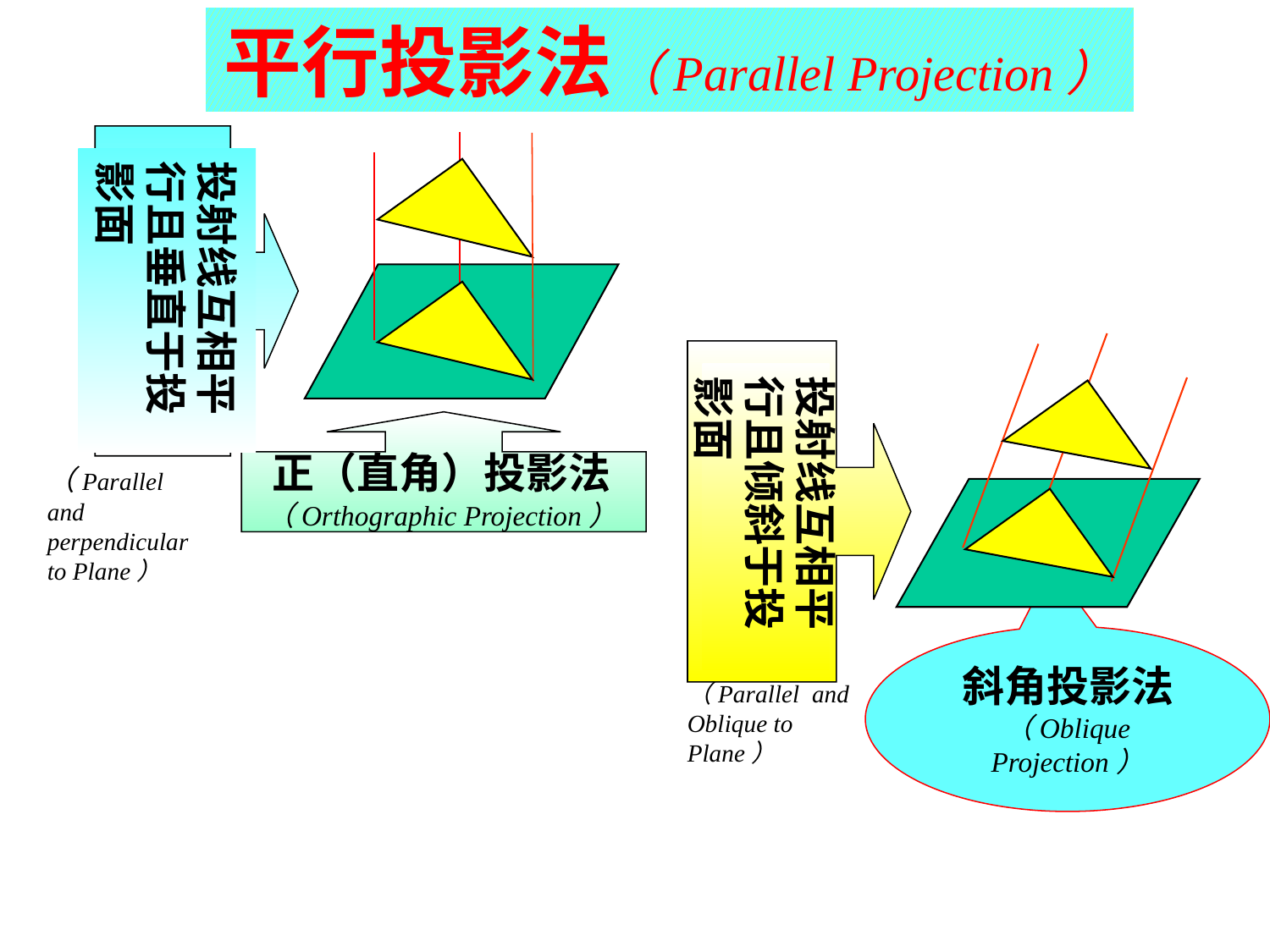

平行投影法（Parallel Projection）

投射线互相平行且垂直于投影面
（Parallel  and perpendicular to Plane）

投射线互相平行且倾斜于投影面
（Parallel  and Oblique to Plane）

正（直角）投影法
（Orthographic Projection）
斜角投影法
（Oblique Projection）